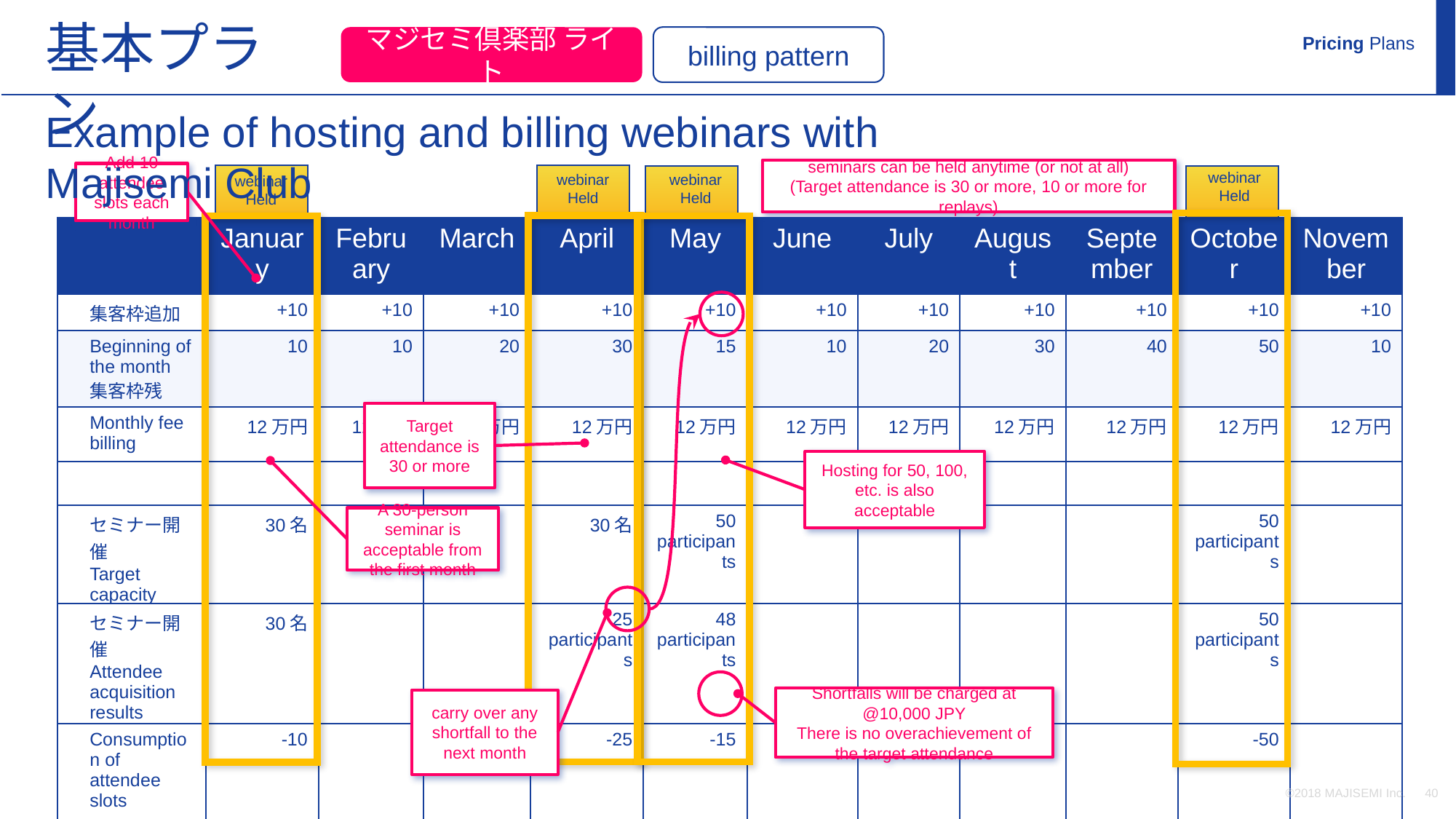

基本プラン
Pricing Plans
マジセミ倶楽部 ライト
billing pattern
Example of hosting and billing webinars with Majisemi Club
seminars can be held anytime (or not at all)
(Target attendance is 30 or more, 10 or more for replays)
webinar
Held
Add 10 attendee slots each month
webinar
Held
webinar
Held

webinar
Held

|  | January | February | March | April | May | June | July | August | September | October | November |
| --- | --- | --- | --- | --- | --- | --- | --- | --- | --- | --- | --- |
| 集客枠追加 | +10 | +10 | +10 | +10 | +10 | +10 | +10 | +10 | +10 | +10 | +10 |
| Beginning of the month 集客枠残 | 10 | 10 | 20 | 30 | 15 | 10 | 20 | 30 | 40 | 50 | 10 |
| Monthly fee billing | 12万円 | 12万円 | 12万円 | 12万円 | 12万円 | 12万円 | 12万円 | 12万円 | 12万円 | 12万円 | 12万円 |
|  |  |  |  |  |  |  |  |  |  |  |  |
| セミナー開催 Target capacity | 30名 |  |  | 30名 | 50 participants |  |  |  |  | 50 participants |  |
| セミナー開催 Attendee acquisition results | 30名 |  |  | 25 participants | 48 participants |  |  |  |  | 50 participants |  |
| Consumption of attendee slots | -10 |  |  | -25 | -15 |  |  |  |  | -50 |  |
| End of month 集客枠残 | 0 | 10 | 20 | 5 | 0 | 10 | 20 | 30 | 40 | 0 | 10 |
|  |  |  |  |  |  |  |  |  |  |  |  |
| Additional participant slots | 20 |  |  |  | 33 |  |  |  |  |  |  |
| Additional participant slots billing | 200,000 JPY |  |  |  | 330,000 JPY |  |  |  |  |  |  |

Target attendance is 30 or more
Hosting for 50, 100, etc. is also acceptable
A 30-person seminar is acceptable from the first month

carry over any shortfall to the next month

Shortfalls will be charged at @10,000 JPY
There is no overachievement of the target attendance
©2018 MAJISEMI Inc.
40